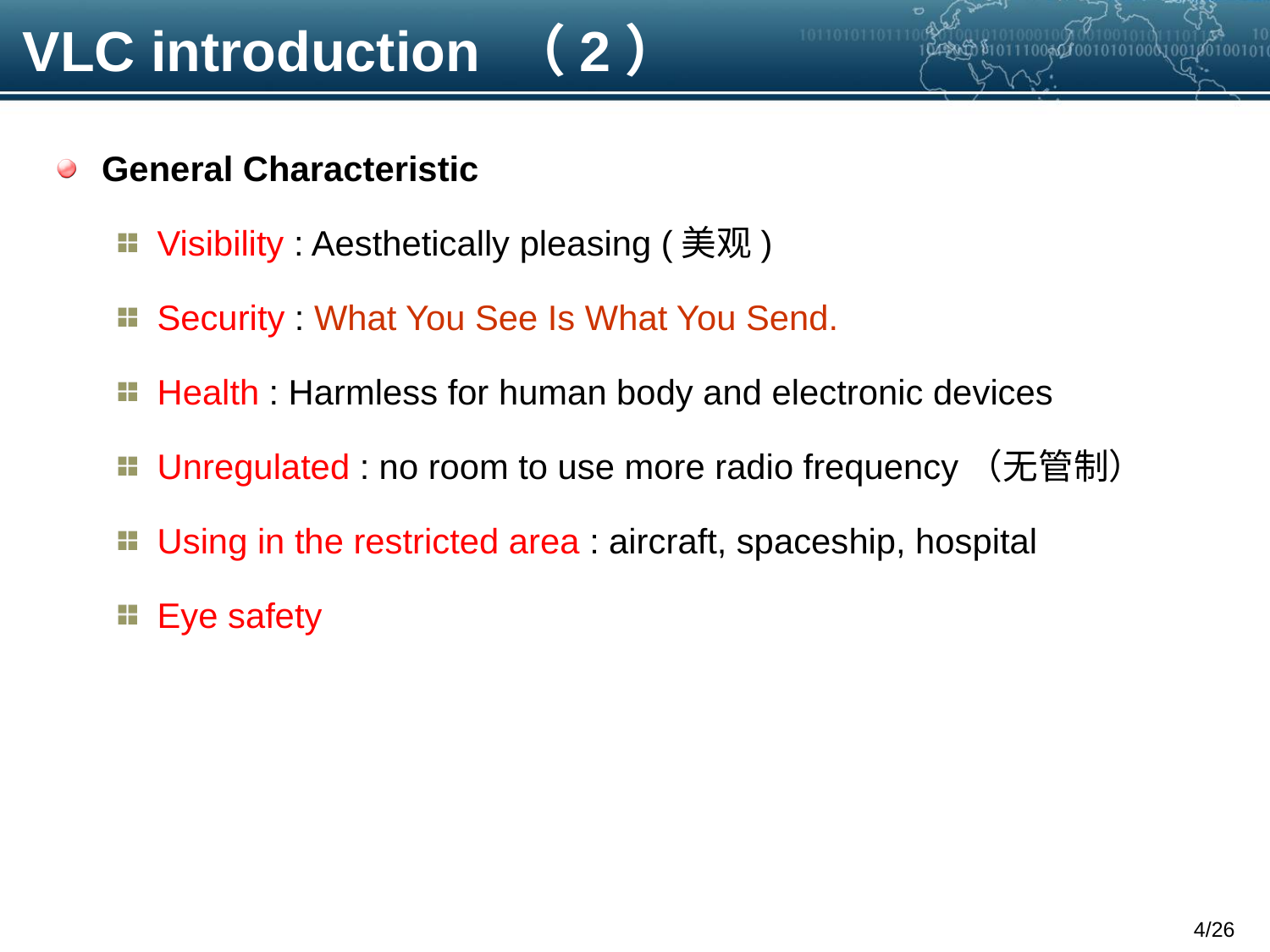

# VLC introduction （2）
General Characteristic
Visibility : Aesthetically pleasing (美观)
Security : What You See Is What You Send.
Health : Harmless for human body and electronic devices
Unregulated : no room to use more radio frequency（无管制）
Using in the restricted area : aircraft, spaceship, hospital
Eye safety